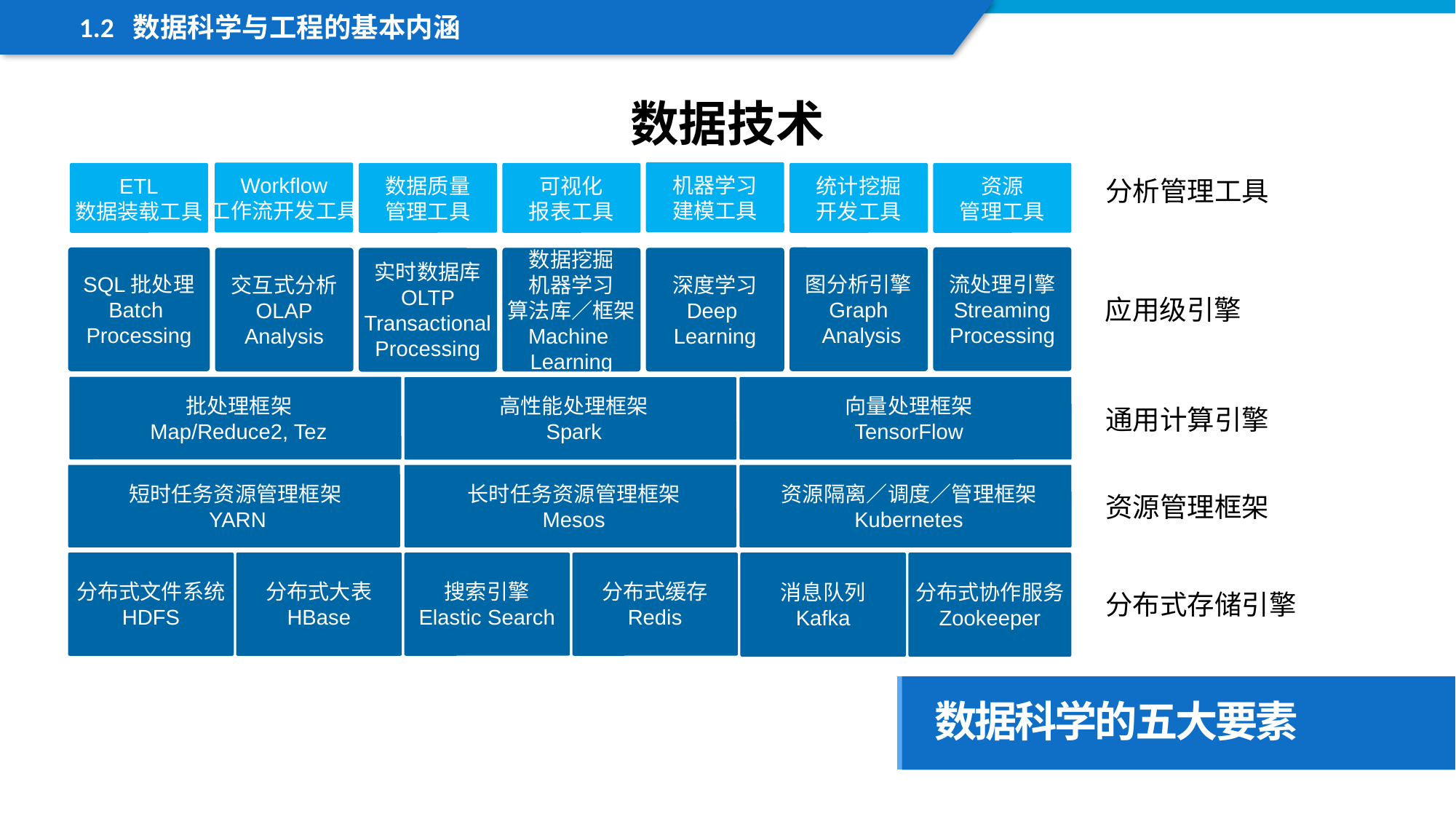

1.2  数据科学与工程的基本内涵
数据技术
机器学习
建模工具
Workflow
工作流开发工具
ETL
数据装载工具
数据质量
管理工具
可视化
报表工具
统计挖掘
开发工具
资源
管理工具

流处理引擎
Streaming
Processing

图分析引擎
Graph
 Analysis

SQL批处理
Batch
Processing
交互式分析
OLAP
Analysis

数据挖掘
机器学习
算法库／框架
Machine
Learning

深度学习
Deep
Learning

实时数据库
OLTP
Transactional
Processing

批处理框架
Map/Reduce2, Tez
向量处理框架
TensorFlow
高性能处理框架
Spark
短时任务资源管理框架
YARN
长时任务资源管理框架
Mesos
资源隔离／调度／管理框架
Kubernetes
分布式缓存
Redis
消息队列
Kafka
分布式协作服务
Zookeeper
搜索引擎
Elastic Search
分布式文件系统
HDFS
分布式大表
HBase
分析管理工具
应用级引擎
通用计算引擎
资源管理框架
分布式存储引擎
数据科学的五大要素